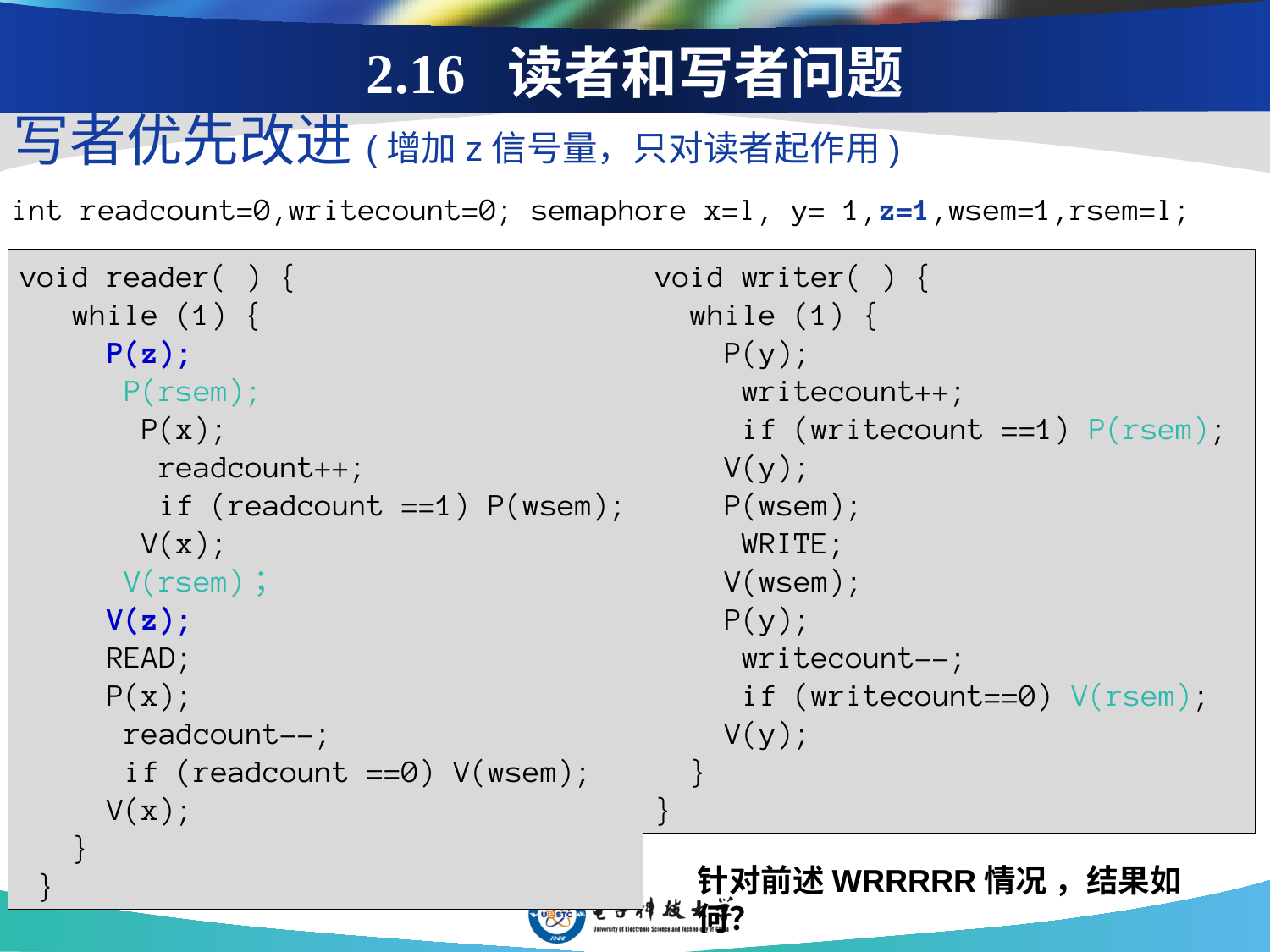

# 2.16  读者和写者问题
写者优先改进(增加z信号量，只对读者起作用)
int readcount=0,writecount=0; semaphore x=l, y= 1,z=1,wsem=1,rsem=l;
void reader( ) {
   while (1) {
     P(z);
      P(rsem);
       P(x);
        readcount++;
        if (readcount ==1) P(wsem);
       V(x);
      V(rsem)；
     V(z);
     READ;
     P(x);
      readcount--;
      if (readcount ==0) V(wsem);
     V(x);
   }
 }
void writer( ) {
  while (1) {
    P(y);
     writecount++;
     if (writecount ==1) P(rsem);
    V(y);
    P(wsem);
     WRITE;
    V(wsem);
    P(y);
     writecount--;
     if (writecount==0) V(rsem);
    V(y);
  }
}
针对前述WRRRRR情况 ，结果如何？